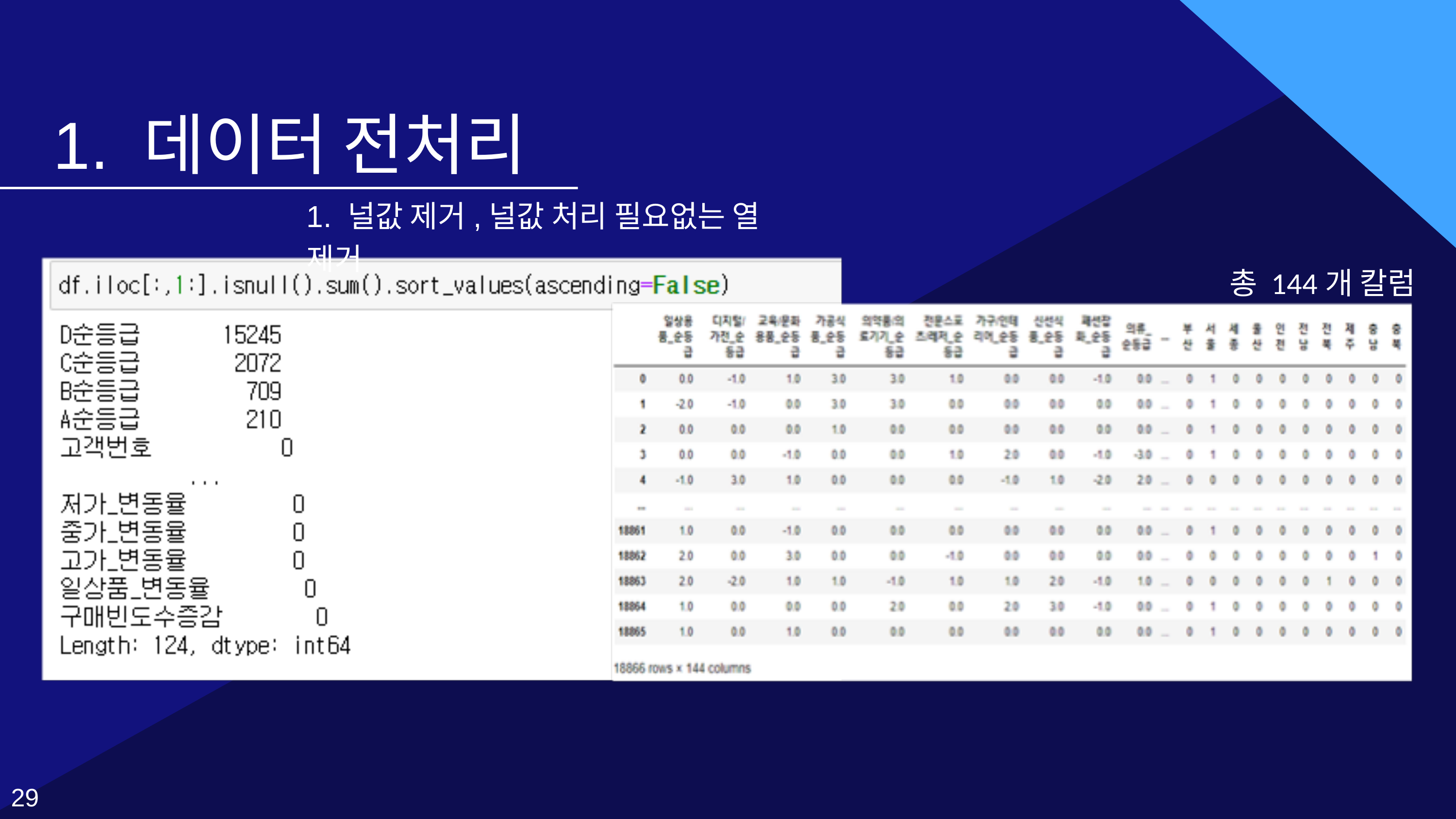

1. 데이터 전처리

1. 널값 제거,널값 처리 필요없는 열 제거

총 144개 칼럼

29